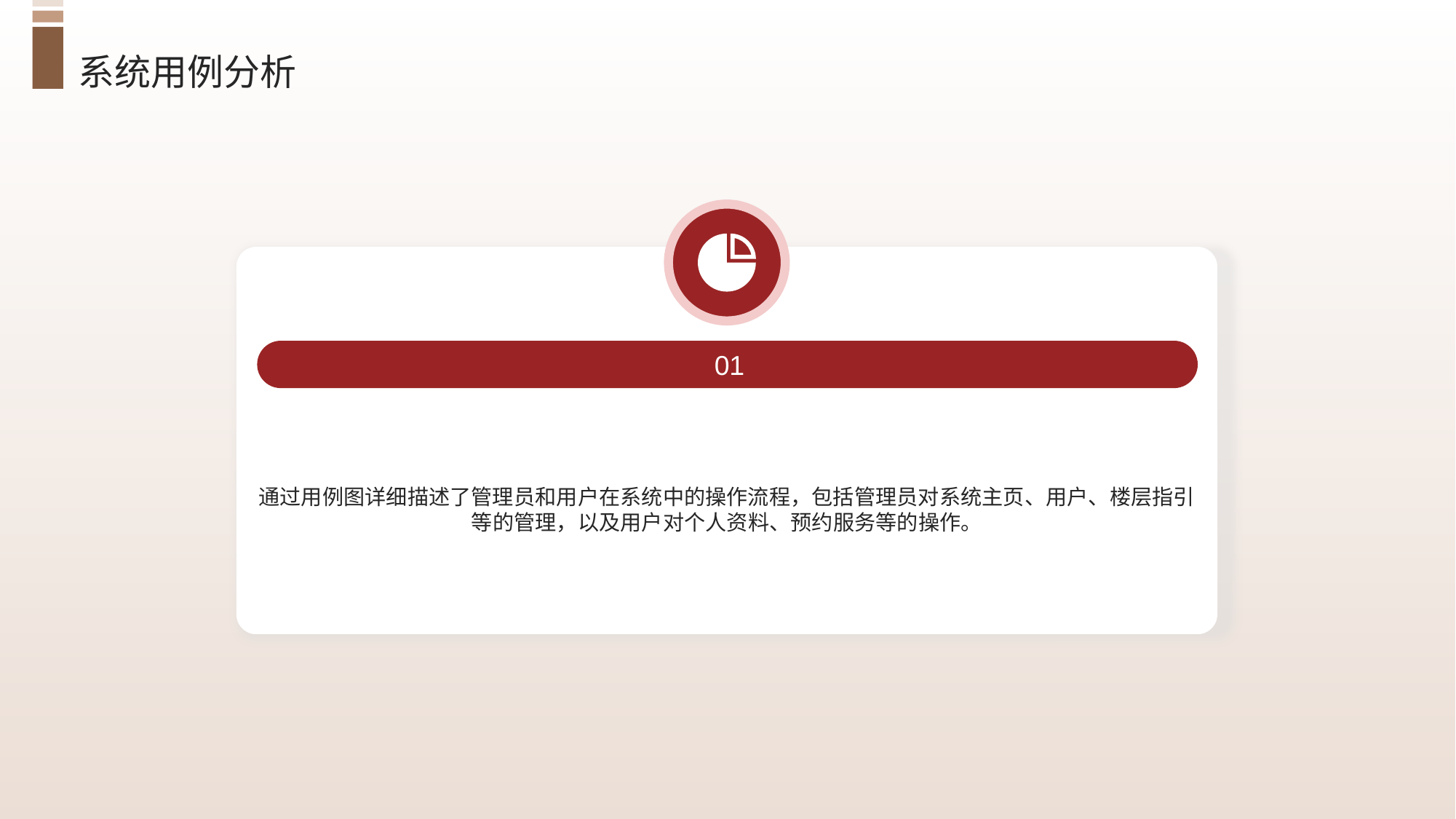

系统用例分析

01
通过用例图详细描述了管理员和用户在系统中的操作流程，包括管理员对系统主页、用户、楼层指引等的管理，以及用户对个人资料、预约服务等的操作。